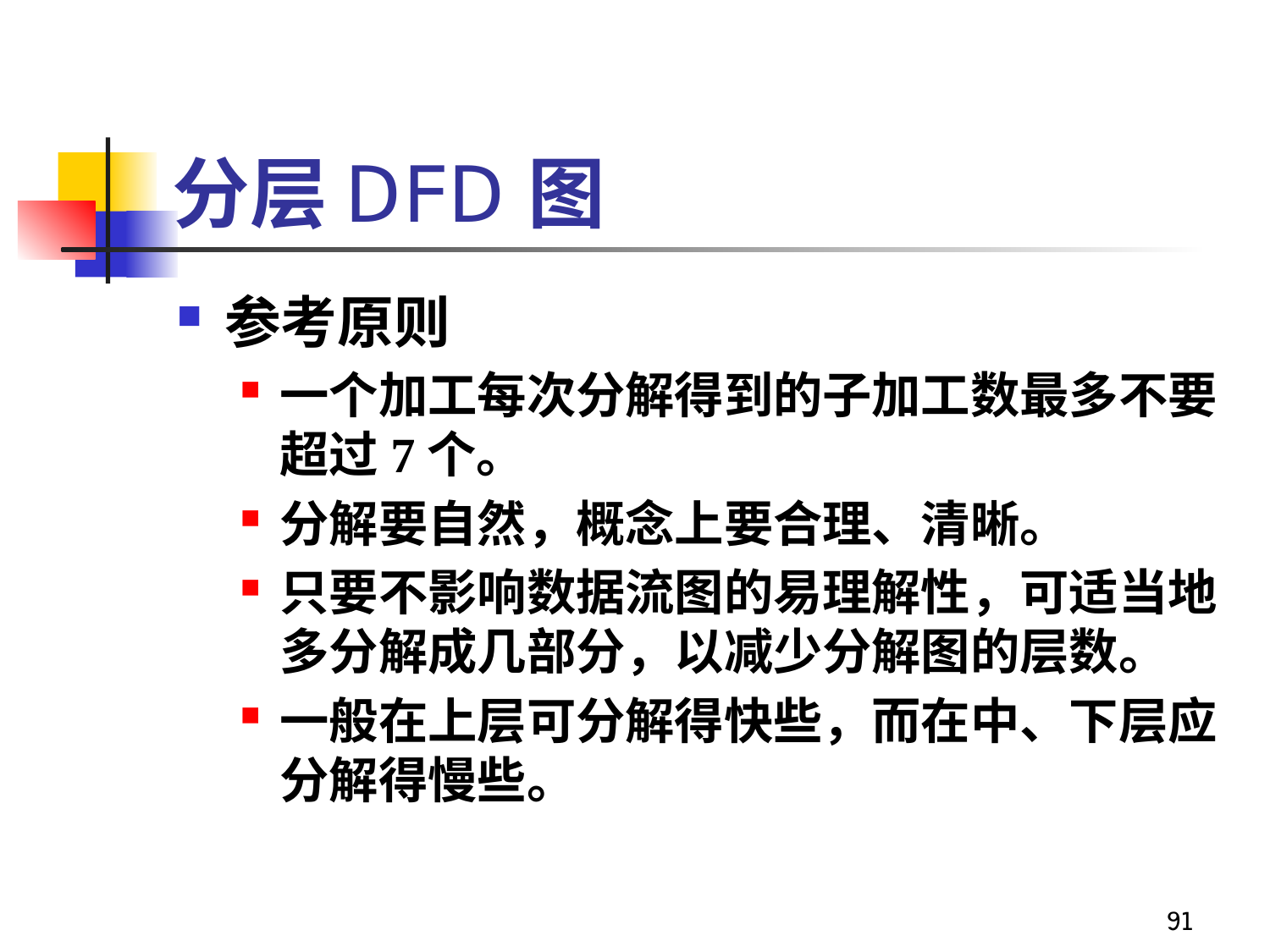

# 分层DFD图
参考原则
一个加工每次分解得到的子加工数最多不要超过7个。
分解要自然，概念上要合理、清晰。
只要不影响数据流图的易理解性，可适当地多分解成几部分，以减少分解图的层数。
一般在上层可分解得快些，而在中、下层应分解得慢些。

91